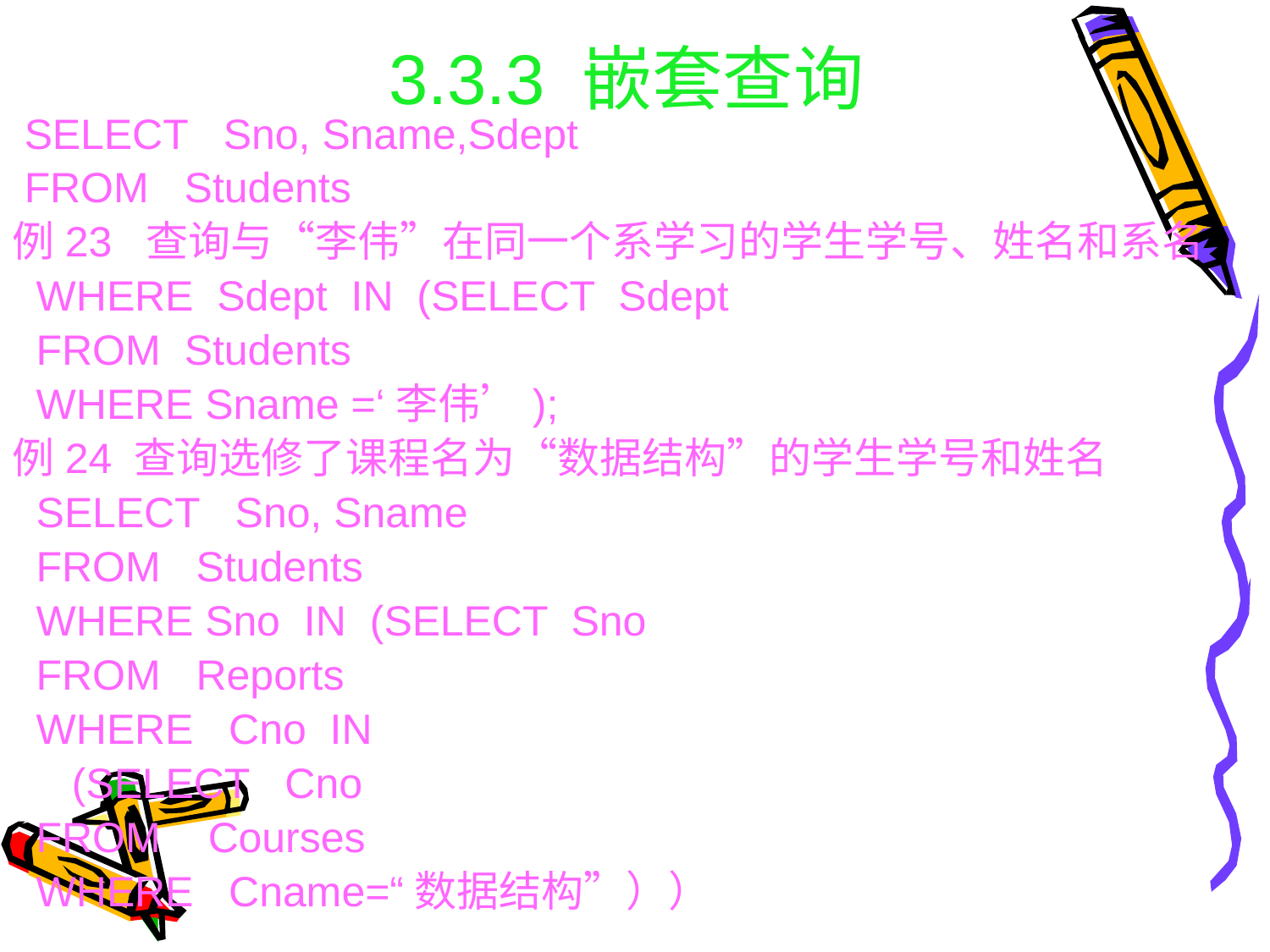

# 3.3.3 嵌套查询
 SELECT   Sno, Sname,Sdept
 FROM   Students
例23  查询与“李伟”在同一个系学习的学生学号、姓名和系名
  WHERE  Sdept  IN  (SELECT  Sdept
  FROM  Students
  WHERE Sname =‘李伟’);
例24 查询选修了课程名为“数据结构”的学生学号和姓名
  SELECT   Sno, Sname
  FROM   Students
  WHERE Sno  IN  (SELECT  Sno
  FROM   Reports
  WHERE   Cno  IN
     (SELECT   Cno
  FROM    Courses
  WHERE   Cname=“数据结构”））